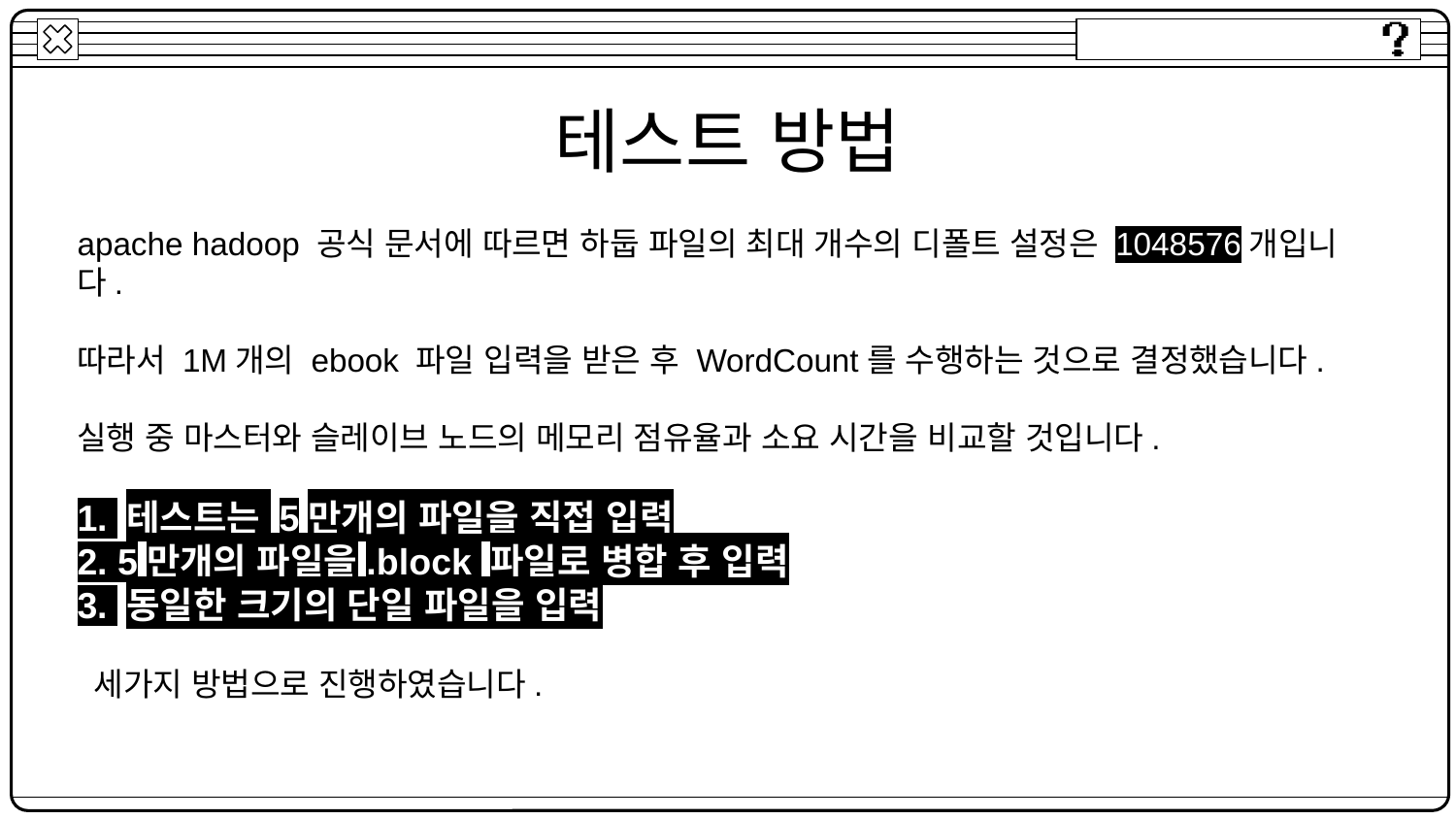

테스트 방법
apache hadoop 공식 문서에 따르면 하둡 파일의 최대 개수의 디폴트 설정은 1048576개입니다.

따라서 1M개의 ebook 파일 입력을 받은 후 WordCount를 수행하는 것으로 결정했습니다.

실행 중 마스터와 슬레이브 노드의 메모리 점유율과 소요 시간을 비교할 것입니다.

1. 테스트는 5만개의 파일을 직접 입력
2. 5만개의 파일을.block 파일로 병합 후 입력
3. 동일한 크기의 단일 파일을 입력

 세가지 방법으로 진행하였습니다.